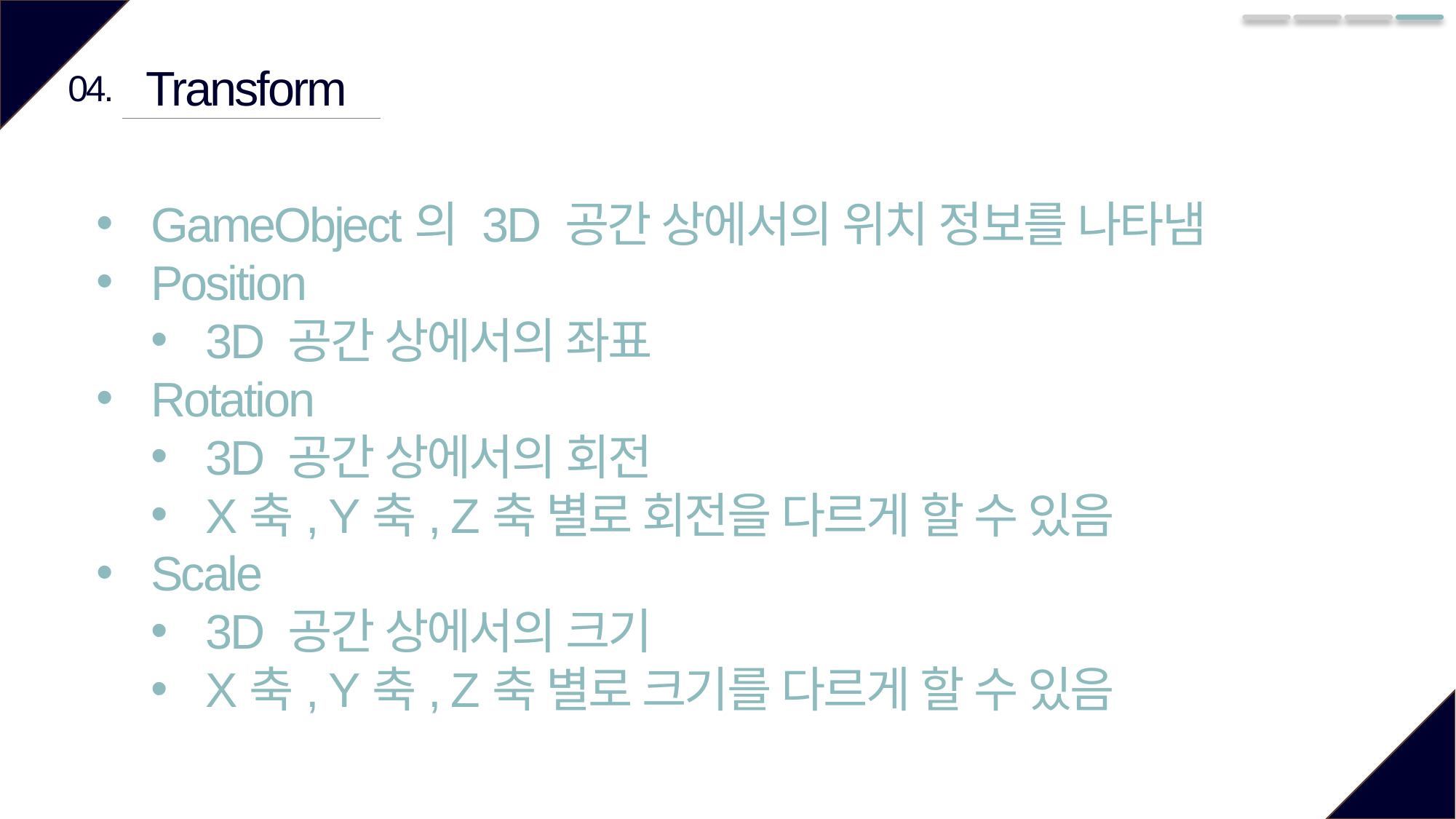

Transform
04.
GameObject의 3D 공간 상에서의 위치 정보를 나타냄
Position
3D 공간 상에서의 좌표
Rotation
3D 공간 상에서의 회전
X축, Y축, Z축 별로 회전을 다르게 할 수 있음
Scale
3D 공간 상에서의 크기
X축, Y축, Z축 별로 크기를 다르게 할 수 있음